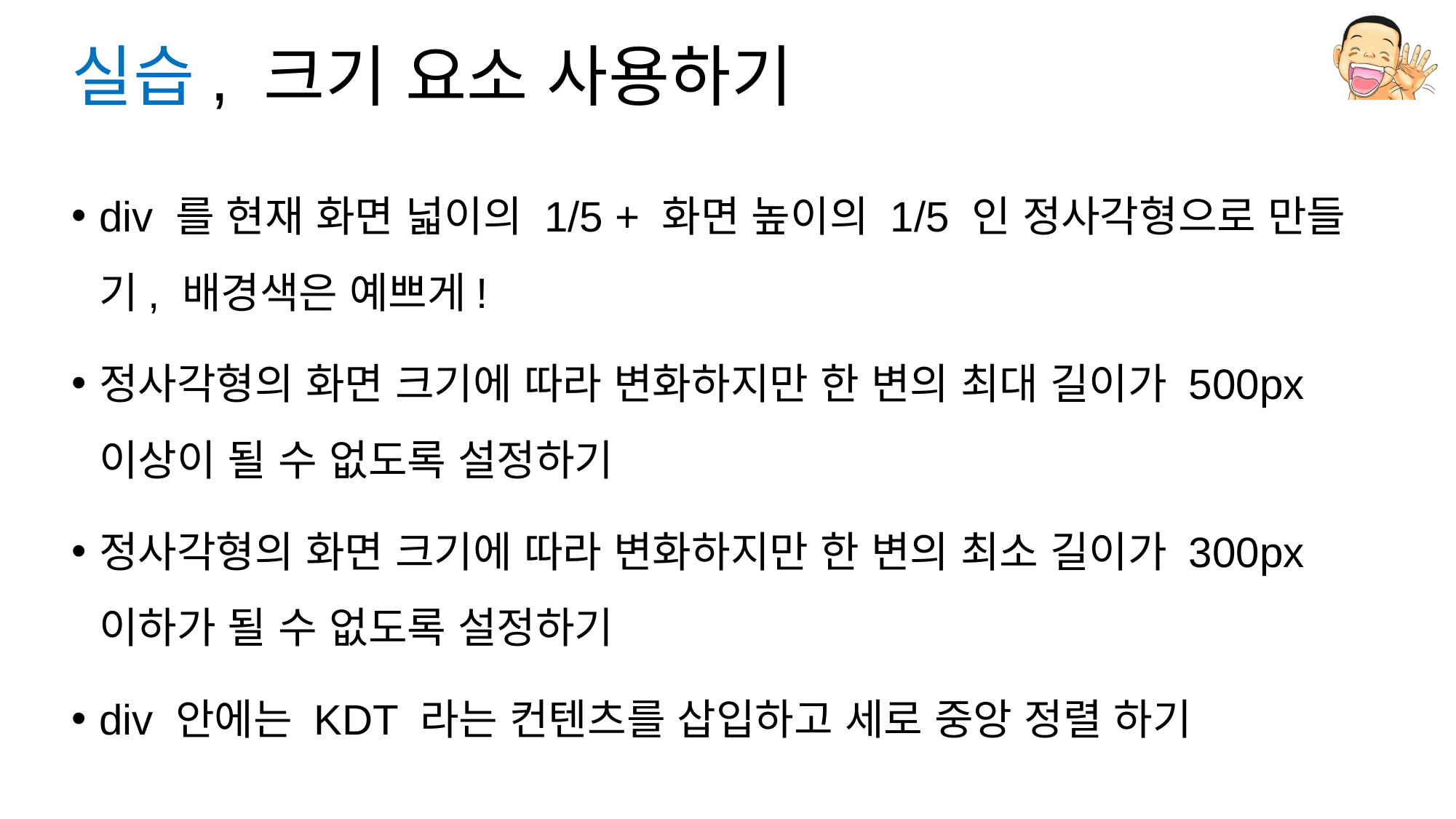

# 실습, 크기 요소 사용하기
div 를 현재 화면 넓이의 1/5 + 화면 높이의 1/5 인 정사각형으로 만들기, 배경색은 예쁘게!
정사각형의 화면 크기에 따라 변화하지만 한 변의 최대 길이가 500px 이상이 될 수 없도록 설정하기
정사각형의 화면 크기에 따라 변화하지만 한 변의 최소 길이가 300px 이하가 될 수 없도록 설정하기
div 안에는 KDT 라는 컨텐츠를 삽입하고 세로 중앙 정렬 하기